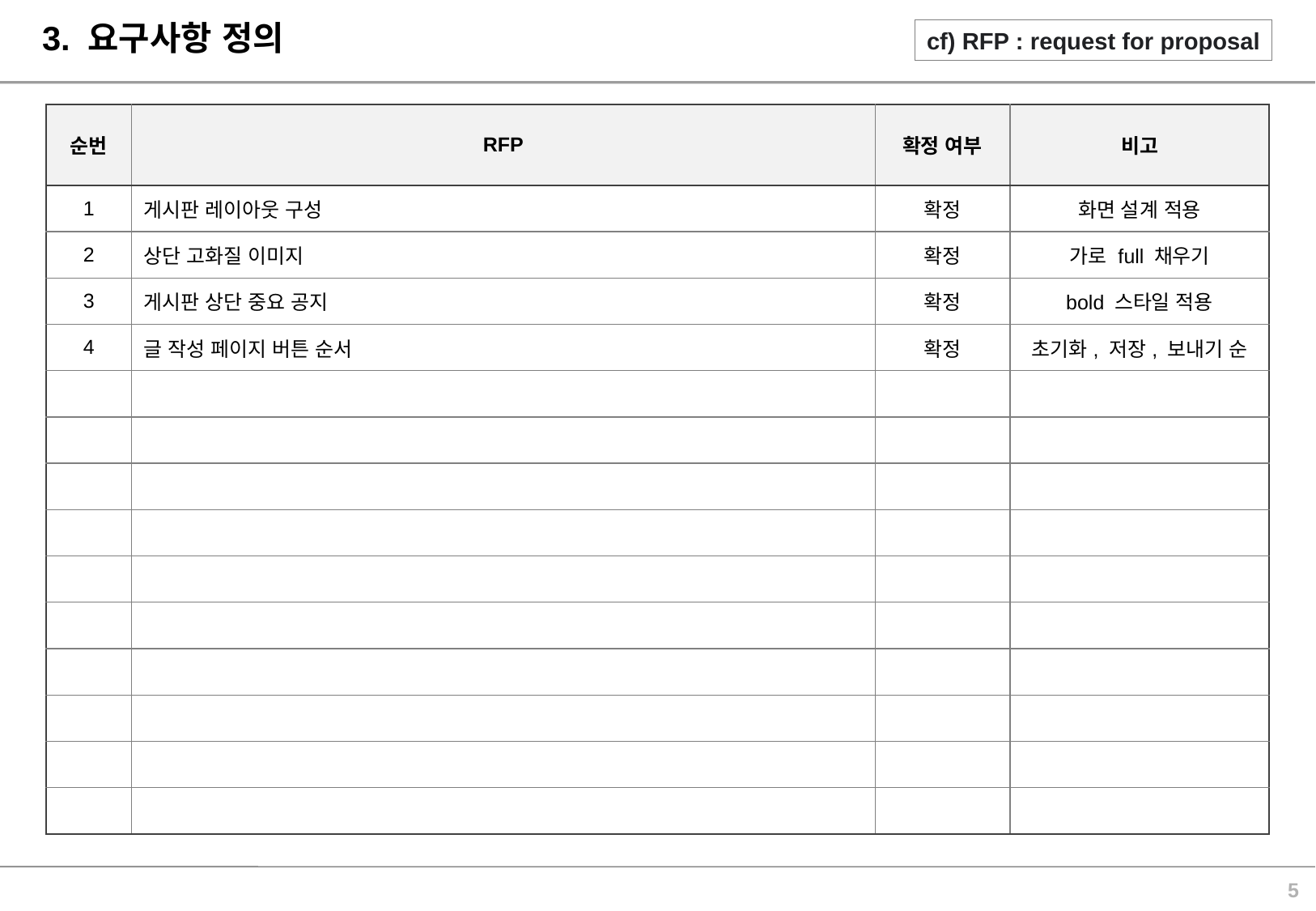

# 3. 요구사항 정의
cf) RFP : request for proposal
| 순번 | RFP | 확정 여부 | 비고 |
| --- | --- | --- | --- |
| 1 | 게시판 레이아웃 구성 | 확정 | 화면 설계 적용 |
| 2 | 상단 고화질 이미지 | 확정 | 가로 full 채우기 |
| 3 | 게시판 상단 중요 공지 | 확정 | bold 스타일 적용 |
| 4 | 글 작성 페이지 버튼 순서 | 확정 | 초기화, 저장, 보내기 순 |
|  |  |  |  |
|  |  |  |  |
|  |  |  |  |
|  |  |  |  |
|  |  |  |  |
|  |  |  |  |
|  |  |  |  |
|  |  |  |  |
|  |  |  |  |
|  |  |  |  |
5